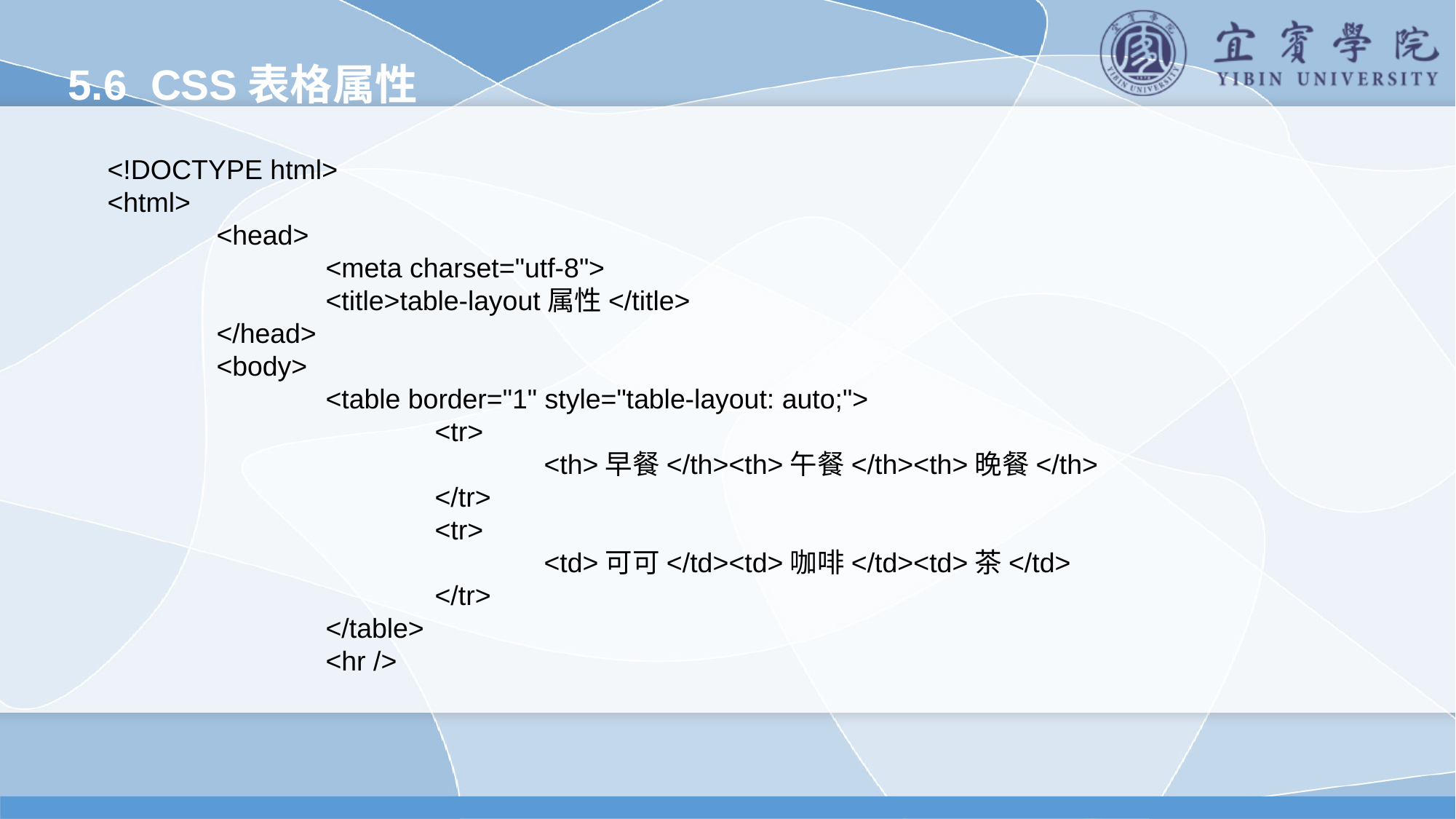

5.6  CSS表格属性
<!DOCTYPE html>
<html>
	<head>
		<meta charset="utf-8">
		<title>table-layout属性</title>
	</head>
	<body>
		<table border="1" style="table-layout: auto;">
			<tr>
				<th>早餐</th><th>午餐</th><th>晚餐</th>
			</tr>
			<tr>
				<td>可可</td><td>咖啡</td><td>茶</td>
			</tr>
		</table>
		<hr />